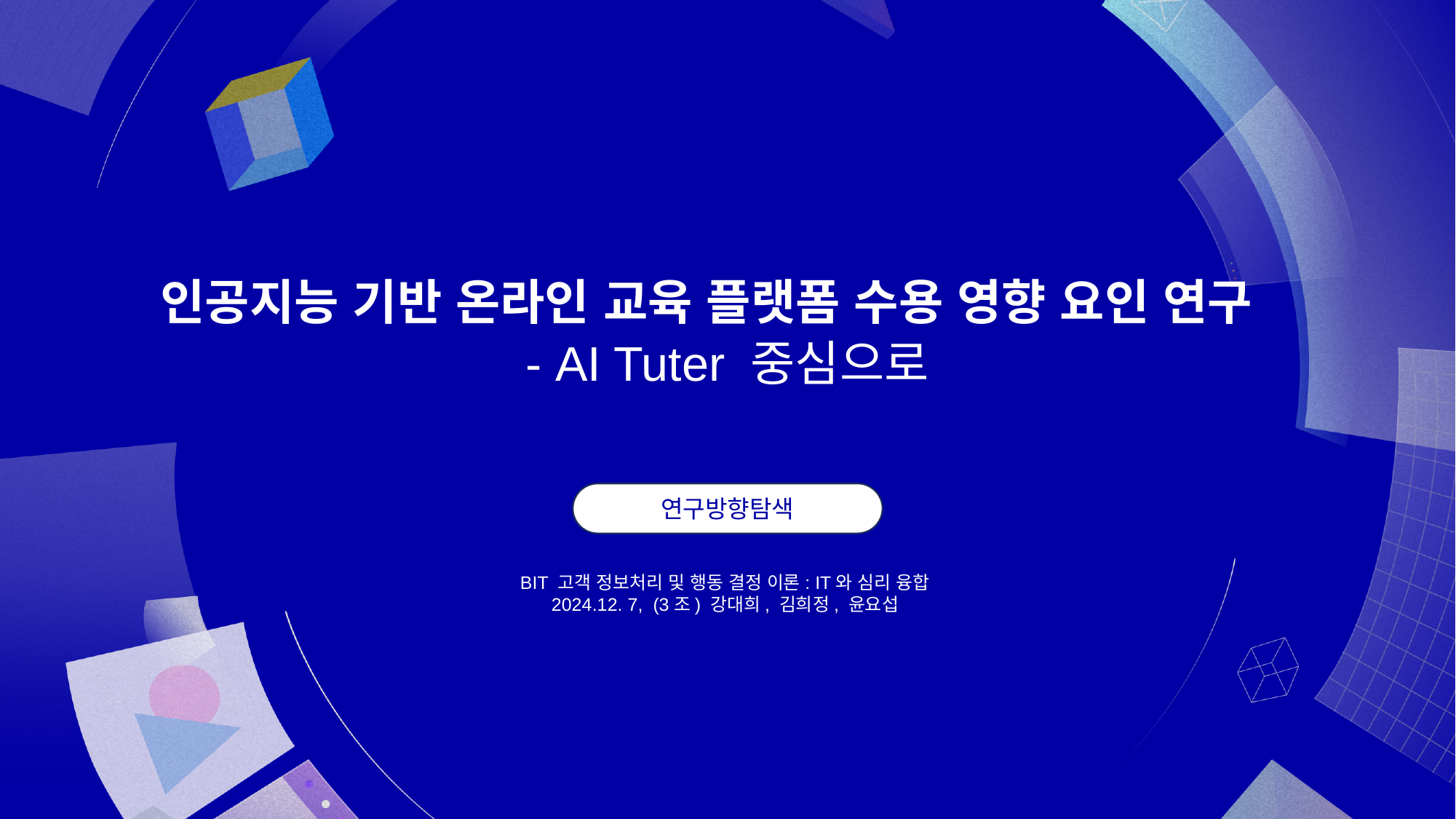

인공지능 기반 온라인 교육 플랫폼 수용 영향 요인 연구
- AI Tuter 중심으로
연구방향탐색
BIT 고객 정보처리 및 행동 결정 이론: IT와 심리 융합
2024.12. 7,  (3조) 강대희, 김희정, 윤요섭